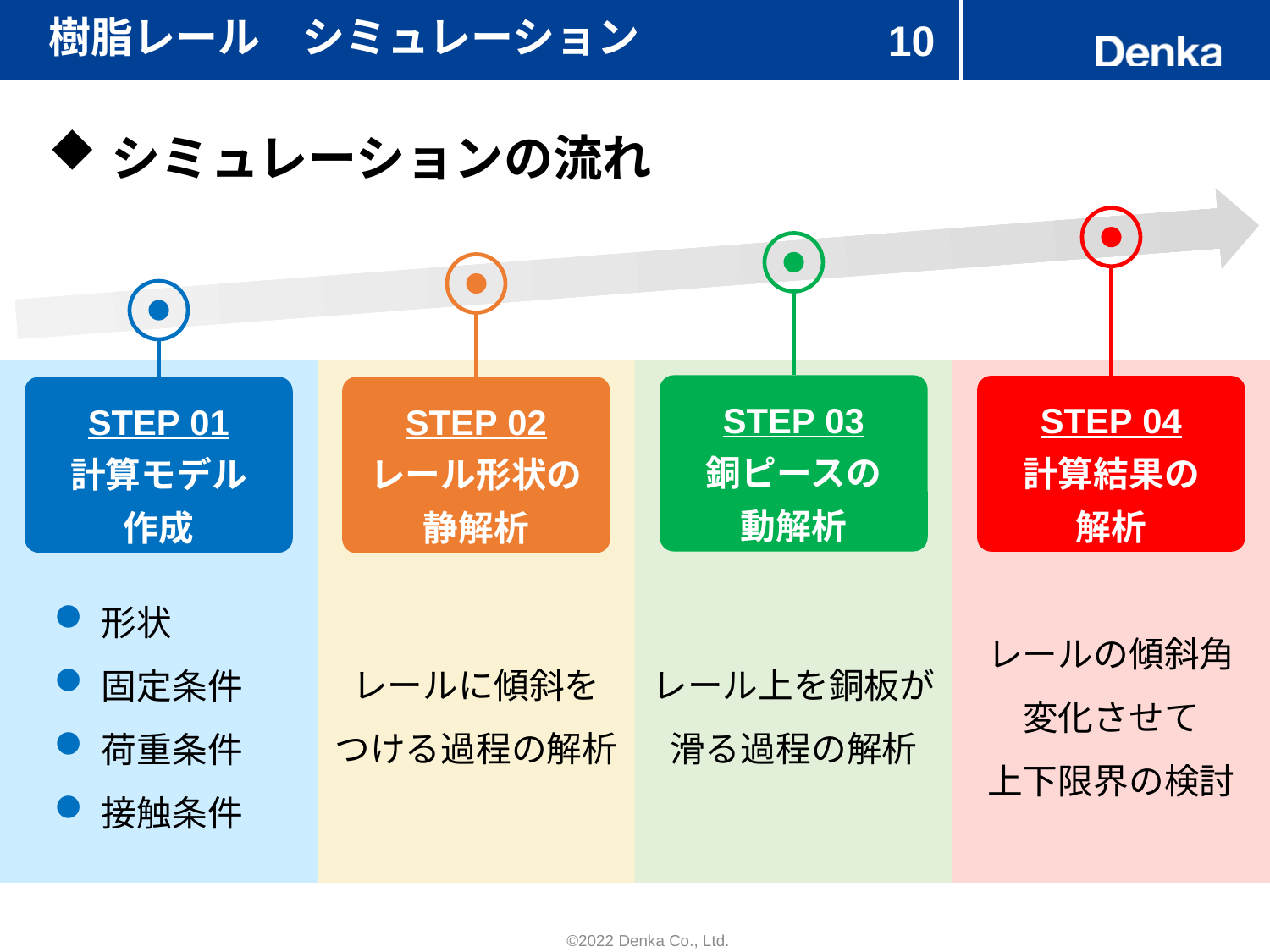

# 樹脂レール　シミュレーション
10
シミュレーションの流れ

STEP 03
銅ピースの
動解析
STEP 04
計算結果の
解析
STEP 01
計算モデル
作成
STEP 02
レール形状の
静解析
形状
固定条件
荷重条件
接触条件
レールの傾斜角
変化させて
上下限界の検討
レール上を銅板が滑る過程の解析
レールに傾斜を
つける過程の解析